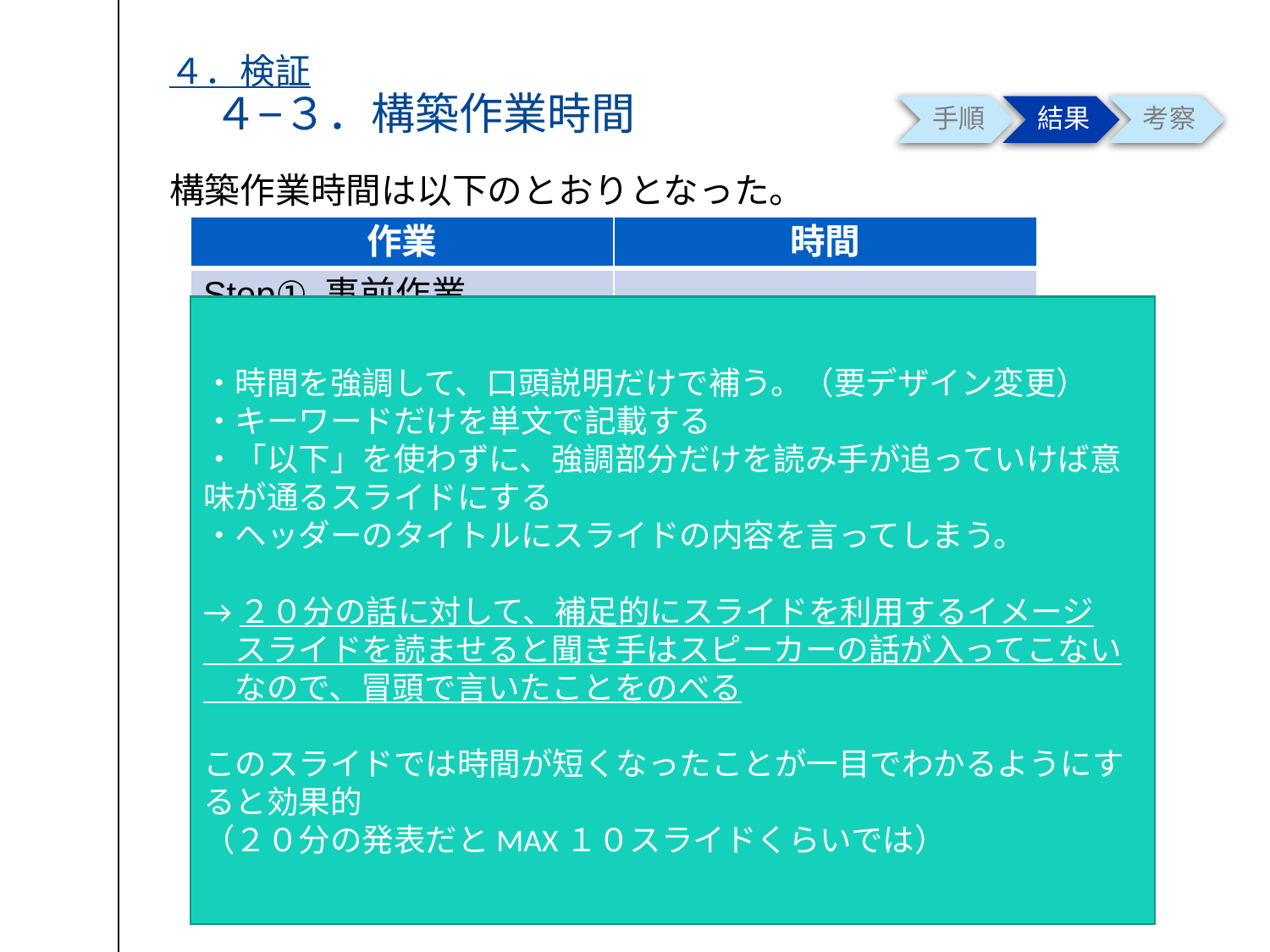

# ４．検証 　４−３．構築作業時間

手順

結果

考察
構築作業時間は以下のとおりとなった。

| 作業 | 時間 |
| --- | --- |
| Step① 事前作業 | １ヶ月 |
| Step② 設計 |  |
| Step③ コーディング | ７時間 |
| Step④ インフラ構築 | ３時間 |
・時間を強調して、口頭説明だけで補う。（要デザイン変更）
・キーワードだけを単文で記載する
・「以下」を使わずに、強調部分だけを読み手が追っていけば意味が通るスライドにする
・ヘッダーのタイトルにスライドの内容を言ってしまう。

→２０分の話に対して、補足的にスライドを利用するイメージ
　スライドを読ませると聞き手はスピーカーの話が入ってこない
　なので、冒頭で言いたことをのべる

このスライドでは時間が短くなったことが一目でわかるようにすると効果的
（２０分の発表だとMAX１０スライドくらいでは）